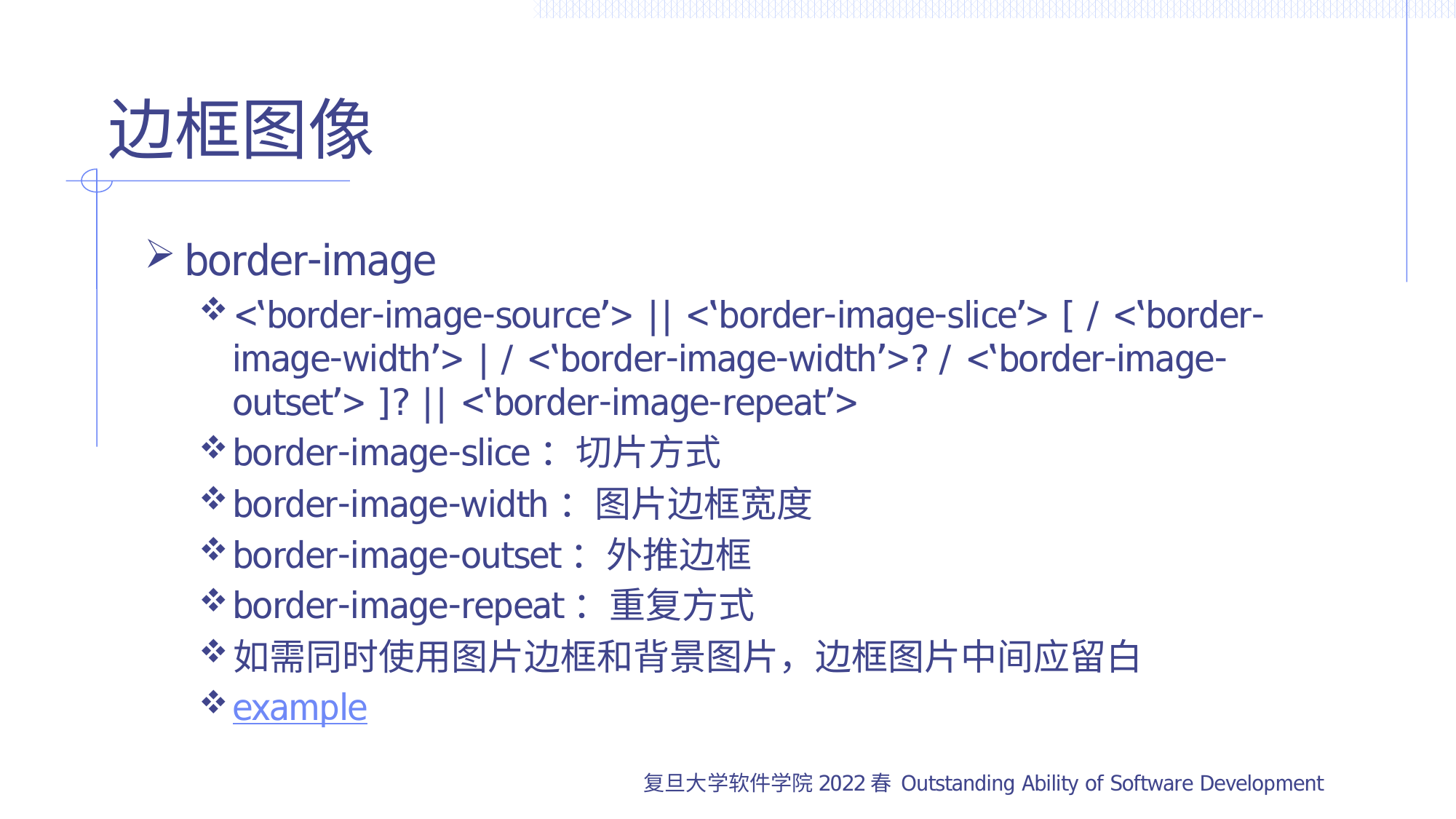

# 边框图像
border-image
<‘border-image-source’> || <‘border-image-slice’> [ / <‘border-image-width’> | / <‘border-image-width’>? / <‘border-image-outset’> ]? || <‘border-image-repeat’>
border-image-slice：切片方式
border-image-width：图片边框宽度
border-image-outset：外推边框
border-image-repeat：重复方式
如需同时使用图片边框和背景图片，边框图片中间应留白
example